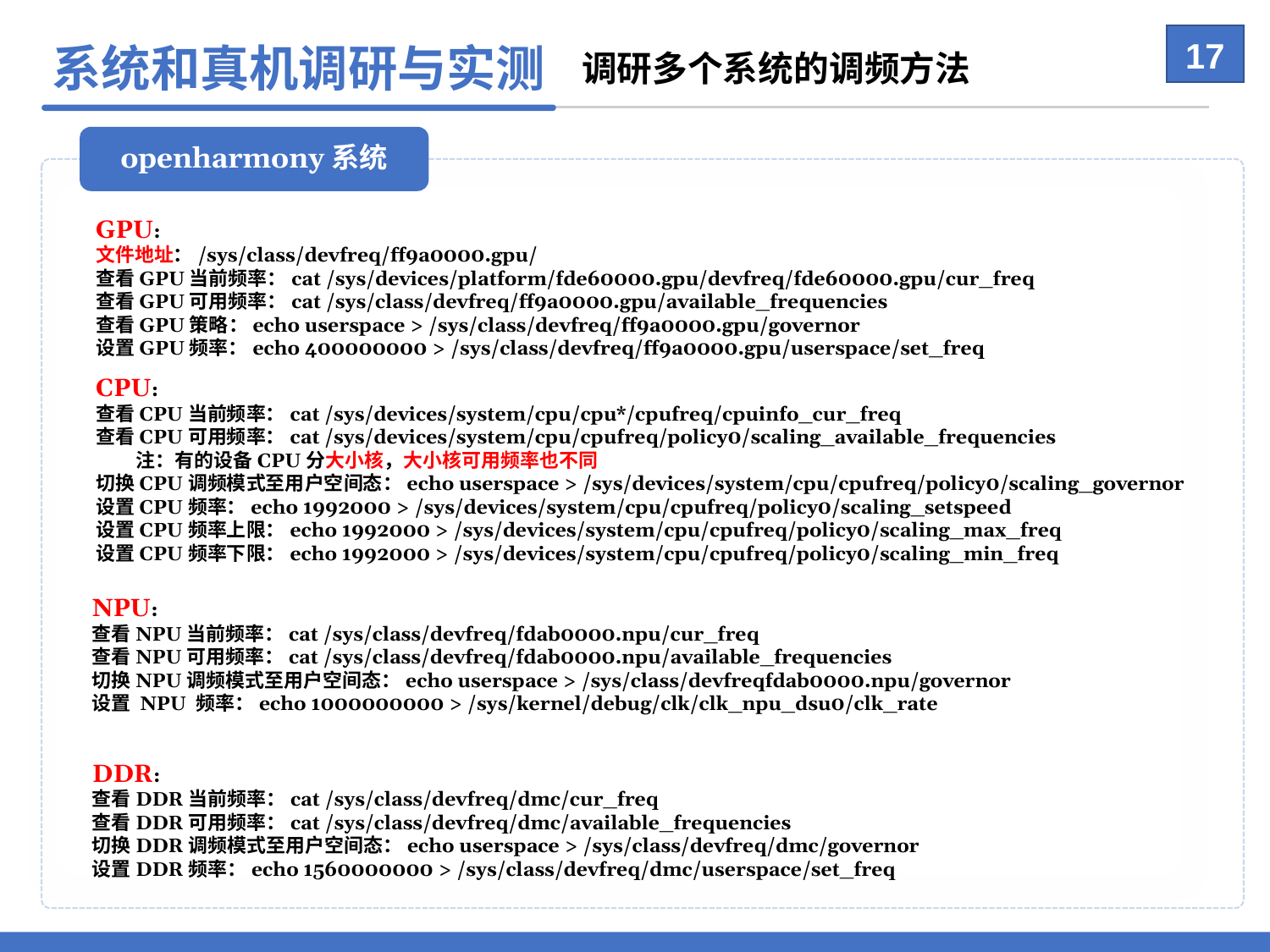

17
系统和真机调研与实测
调研多个系统的调频方法

openharmony系统

GPU:
文件地址：/sys/class/devfreq/ff9a0000.gpu/
查看GPU当前频率：cat /sys/devices/platform/fde60000.gpu/devfreq/fde60000.gpu/cur_freq
查看GPU可用频率：cat /sys/class/devfreq/ff9a0000.gpu/available_frequencies
查看GPU策略：echo userspace > /sys/class/devfreq/ff9a0000.gpu/governor
设置GPU频率：echo 400000000 > /sys/class/devfreq/ff9a0000.gpu/userspace/set_freq

CPU:
查看CPU当前频率：cat /sys/devices/system/cpu/cpu*/cpufreq/cpuinfo_cur_freq
查看CPU可用频率：cat /sys/devices/system/cpu/cpufreq/policy0/scaling_available_frequencies
        注：有的设备CPU分大小核，大小核可用频率也不同
切换CPU调频模式至用户空间态：echo userspace > /sys/devices/system/cpu/cpufreq/policy0/scaling_governor
设置CPU频率：echo 1992000 > /sys/devices/system/cpu/cpufreq/policy0/scaling_setspeed
设置CPU频率上限：echo 1992000 > /sys/devices/system/cpu/cpufreq/policy0/scaling_max_freq
设置CPU频率下限：echo 1992000 > /sys/devices/system/cpu/cpufreq/policy0/scaling_min_freq

NPU:
查看NPU当前频率：cat /sys/class/devfreq/fdab0000.npu/cur_freq
查看NPU可用频率：cat /sys/class/devfreq/fdab0000.npu/available_frequencies
切换NPU调频模式至用户空间态：echo userspace > /sys/class/devfreqfdab0000.npu/governor
设置 NPU 频率：echo 1000000000 > /sys/kernel/debug/clk/clk_npu_dsu0/clk_rate

DDR:
查看DDR当前频率：cat /sys/class/devfreq/dmc/cur_freq
查看DDR可用频率：cat /sys/class/devfreq/dmc/available_frequencies
切换DDR调频模式至用户空间态：echo userspace > /sys/class/devfreq/dmc/governor
设置DDR频率：echo 1560000000 > /sys/class/devfreq/dmc/userspace/set_freq